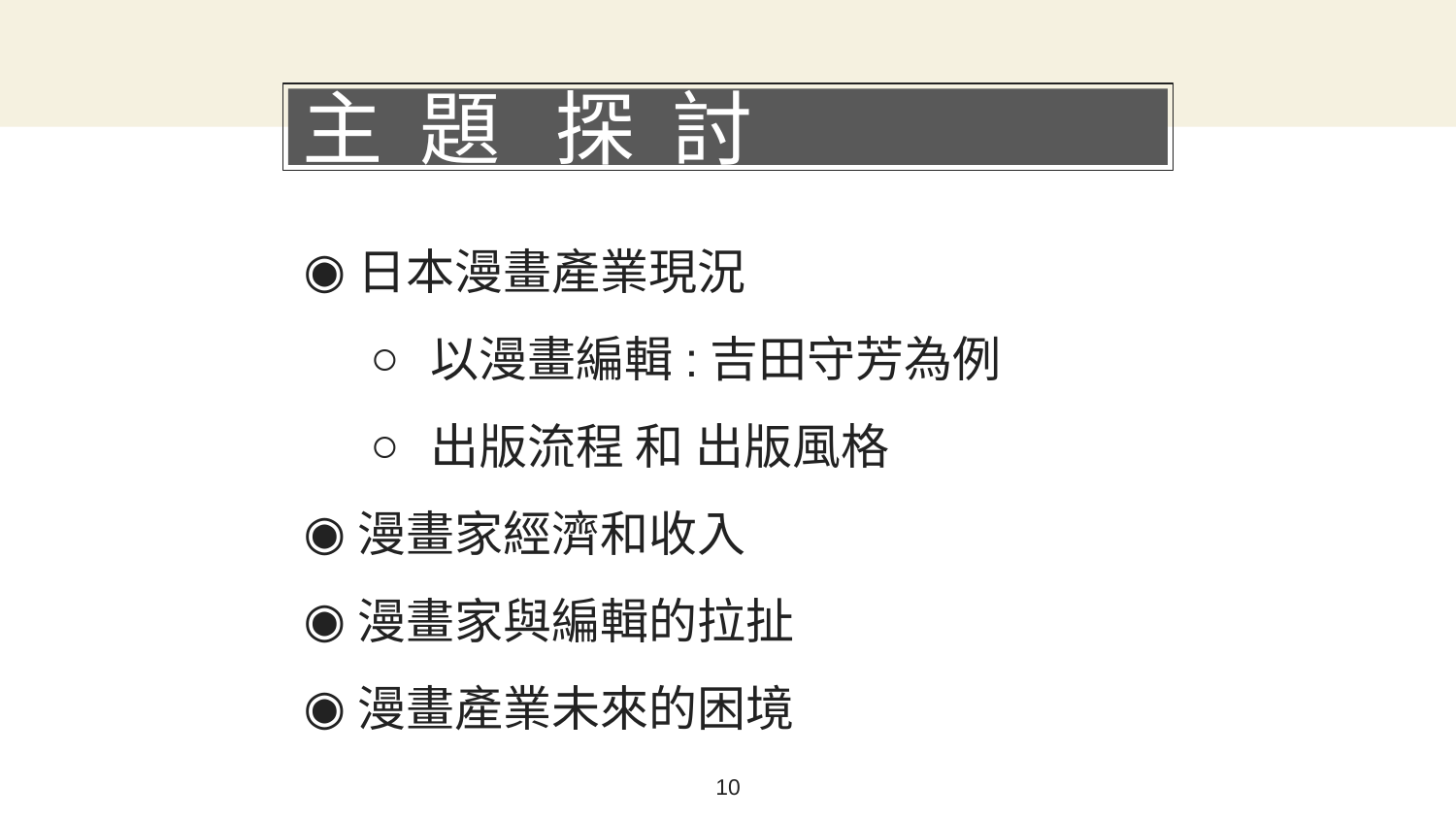

# 主  題   探  討
日本漫畫產業現況
以漫畫編輯:吉田守芳為例
出版流程 和 出版風格
漫畫家經濟和收入
漫畫家與編輯的拉扯
漫畫產業未來的困境

10